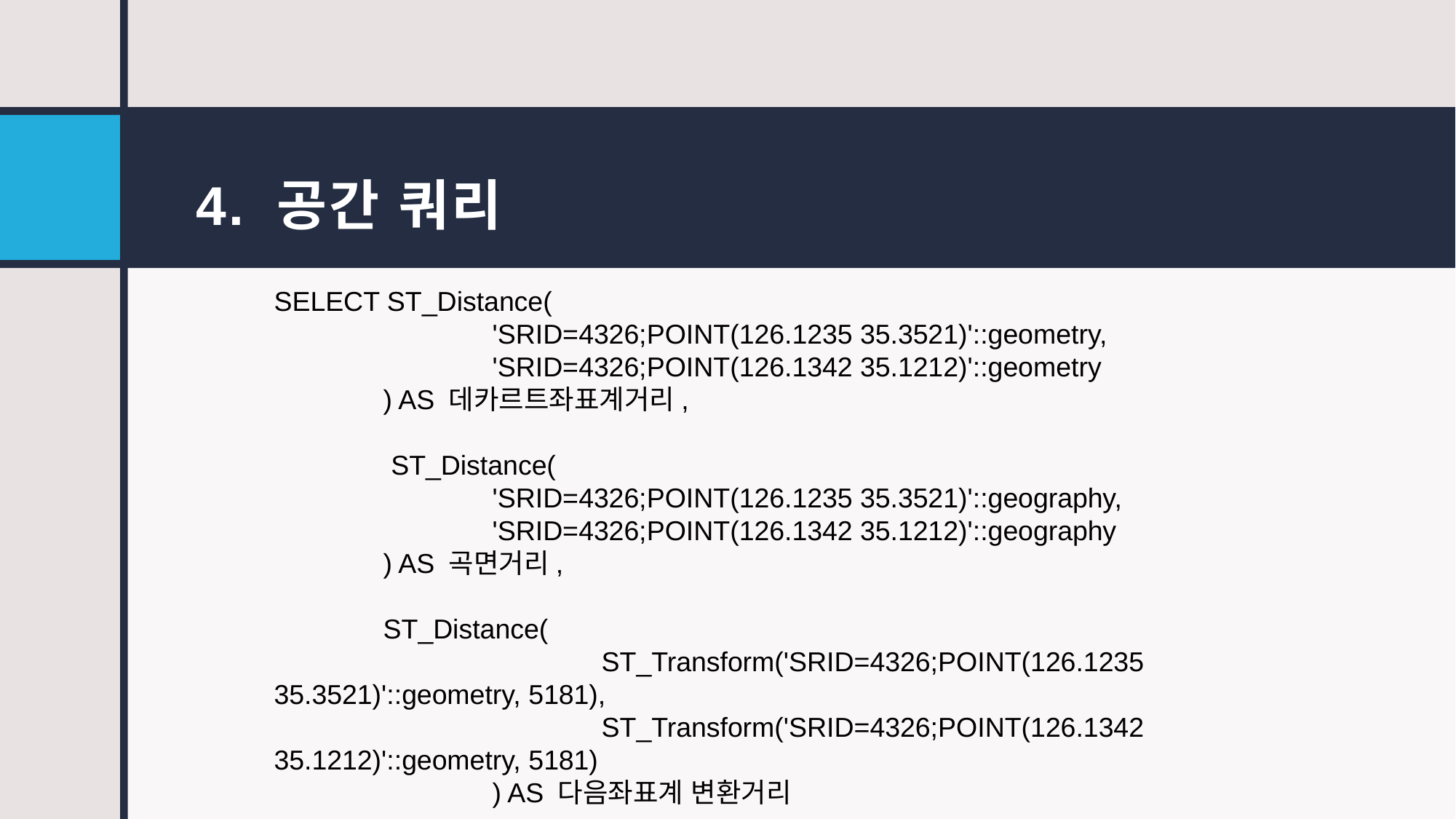

# 4. 공간 쿼리

SELECT ST_Distance(
		'SRID=4326;POINT(126.1235 35.3521)'::geometry,
		'SRID=4326;POINT(126.1342 35.1212)'::geometry
	) AS 데카르트좌표계거리,

	 ST_Distance(
		'SRID=4326;POINT(126.1235 35.3521)'::geography,
		'SRID=4326;POINT(126.1342 35.1212)'::geography
	) AS 곡면거리,

	ST_Distance(
			ST_Transform('SRID=4326;POINT(126.1235 35.3521)'::geometry, 5181),
			ST_Transform('SRID=4326;POINT(126.1342 35.1212)'::geometry, 5181)
		) AS 다음좌표계 변환거리